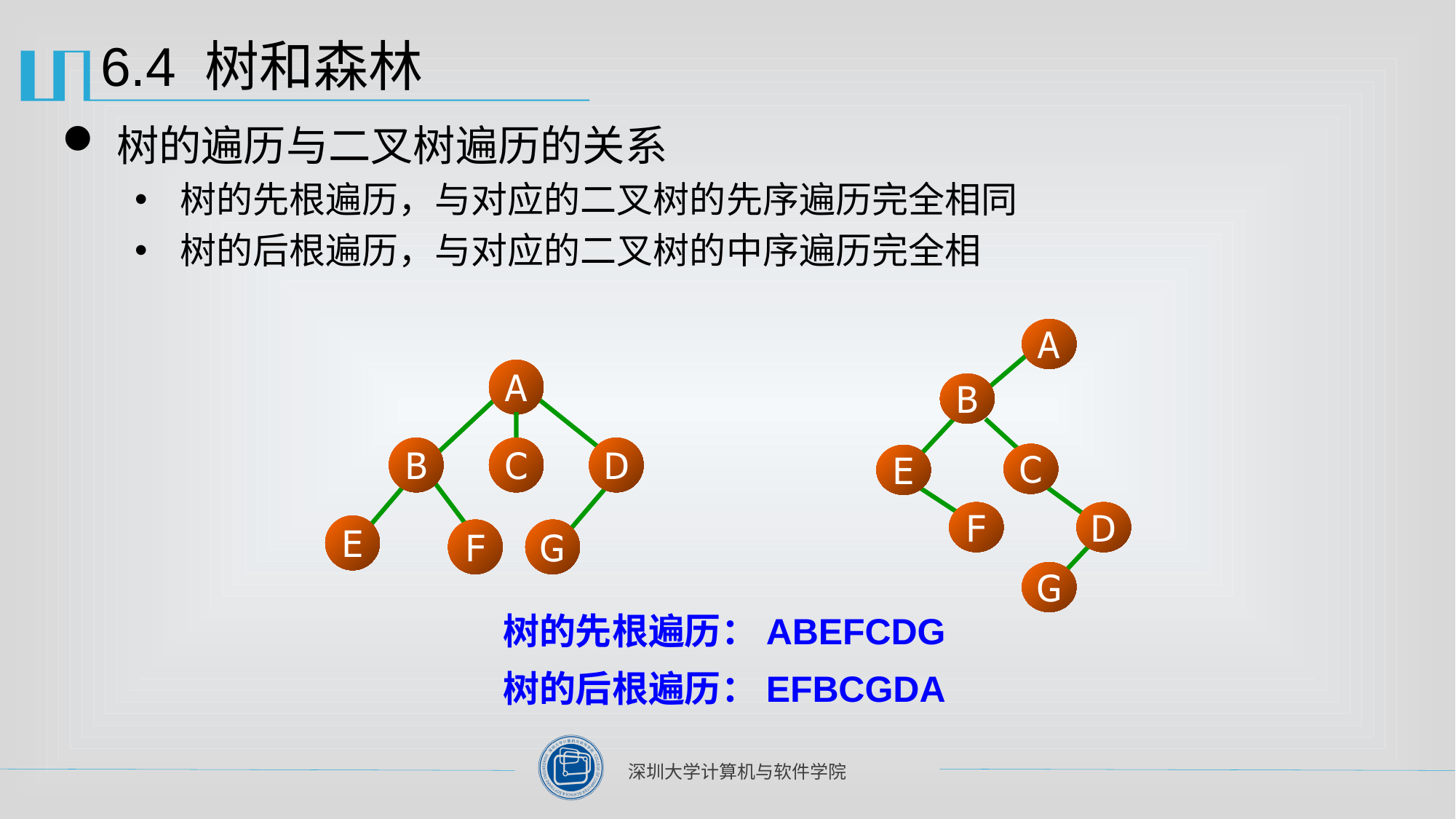

# 6.4 树和森林
树的遍历与二叉树遍历的关系
树的先根遍历，与对应的二叉树的先序遍历完全相同
树的后根遍历，与对应的二叉树的中序遍历完全相

A

B

C
E

F
D

G
A

B
C
D

E
F
G
树的先根遍历：ABEFCDG
树的后根遍历：EFBCGDA
117